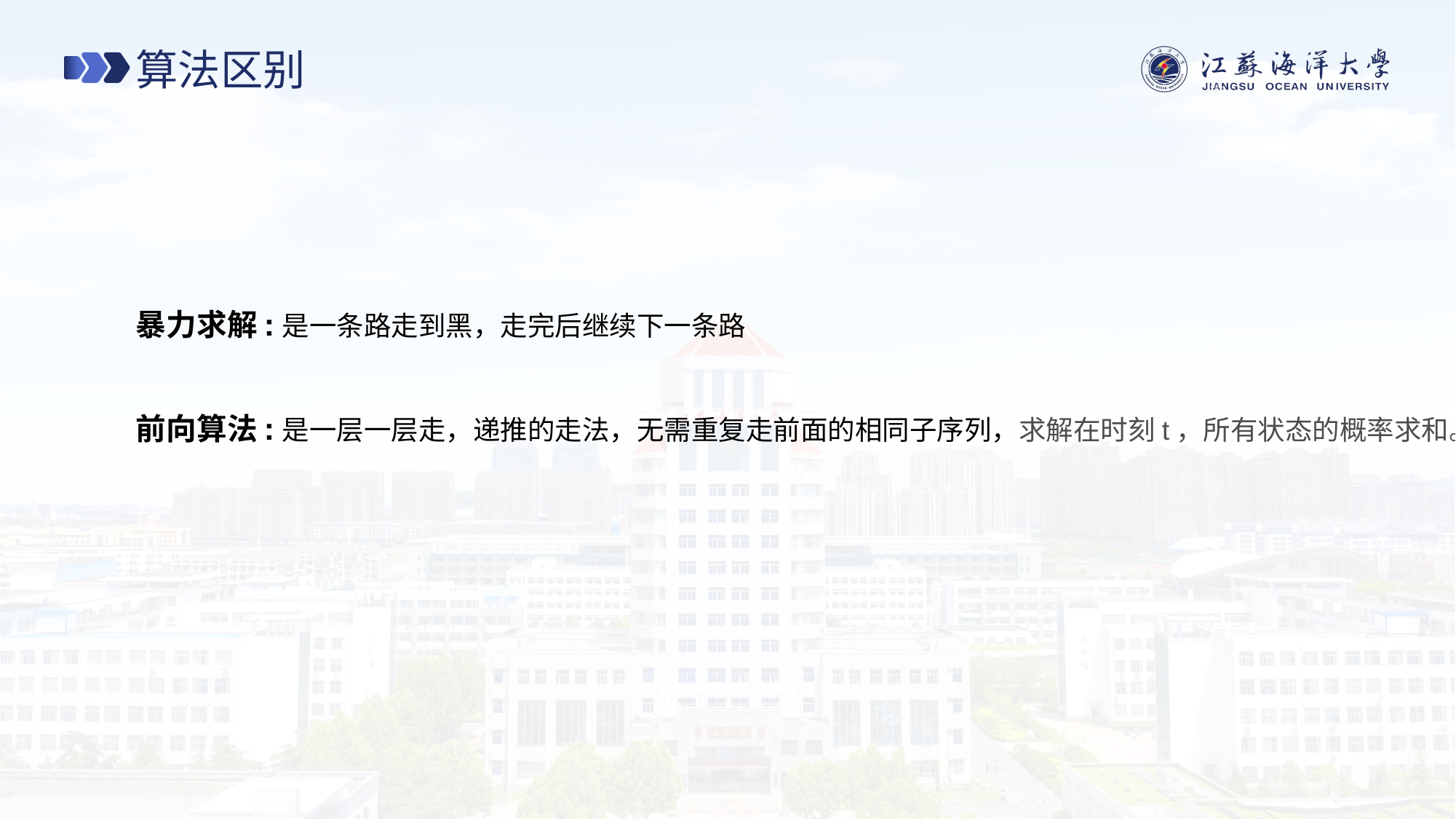

算法区别

暴力求解:是一条路走到黑，走完后继续下一条路

前向算法:是一层一层走，递推的走法，无需重复走前面的相同子序列，求解在时刻t，所有状态的概率求和。